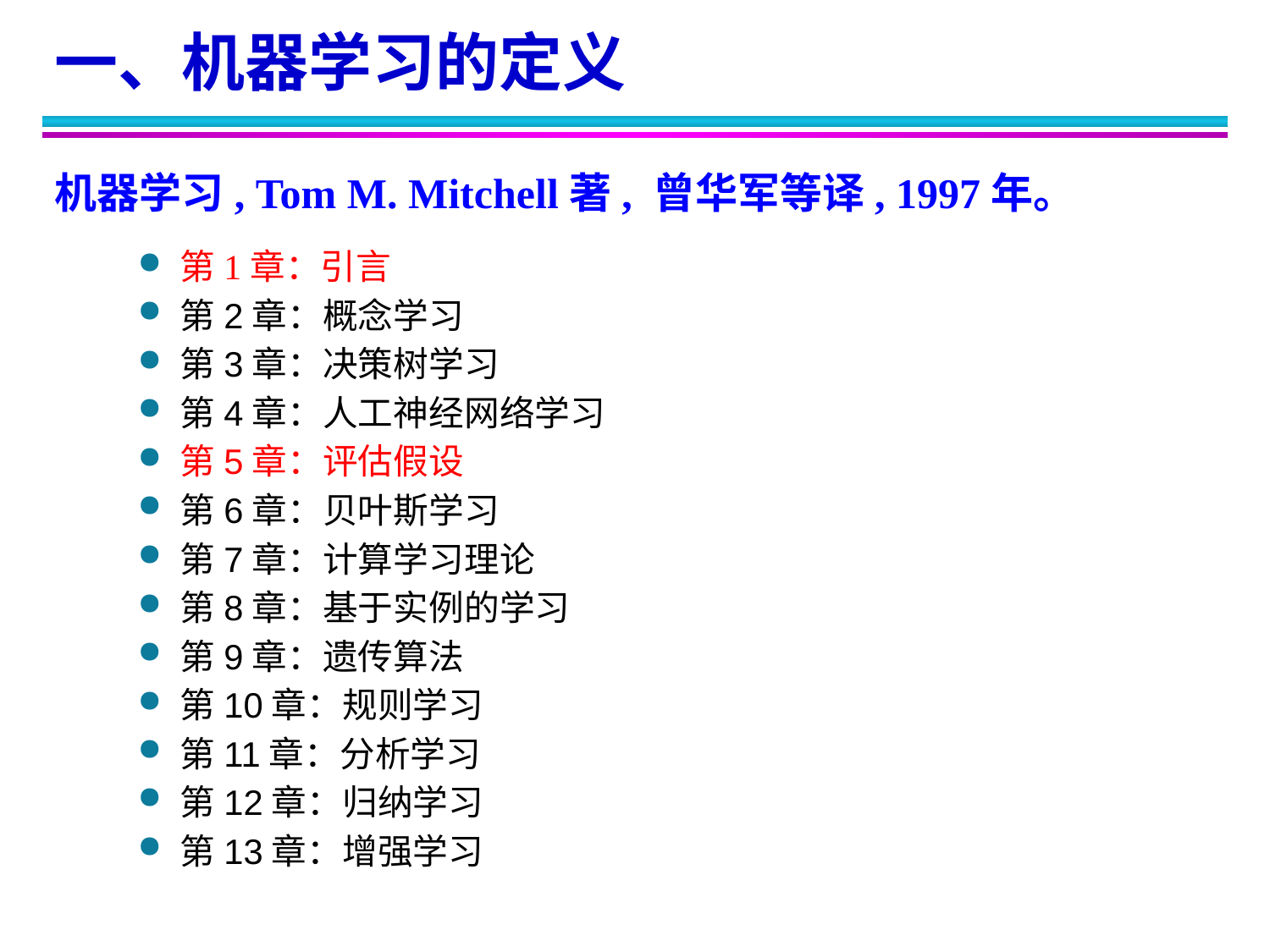

一、机器学习的定义
机器学习, Tom M. Mitchell著, 曾华军等译, 1997年。
第1章：引言
第2章：概念学习
第3章：决策树学习
第4章：人工神经网络学习
第5章：评估假设
第6章：贝叶斯学习
第7章：计算学习理论
第8章：基于实例的学习
第9章：遗传算法
第10章：规则学习
第11章：分析学习
第12章：归纳学习
第13章：增强学习